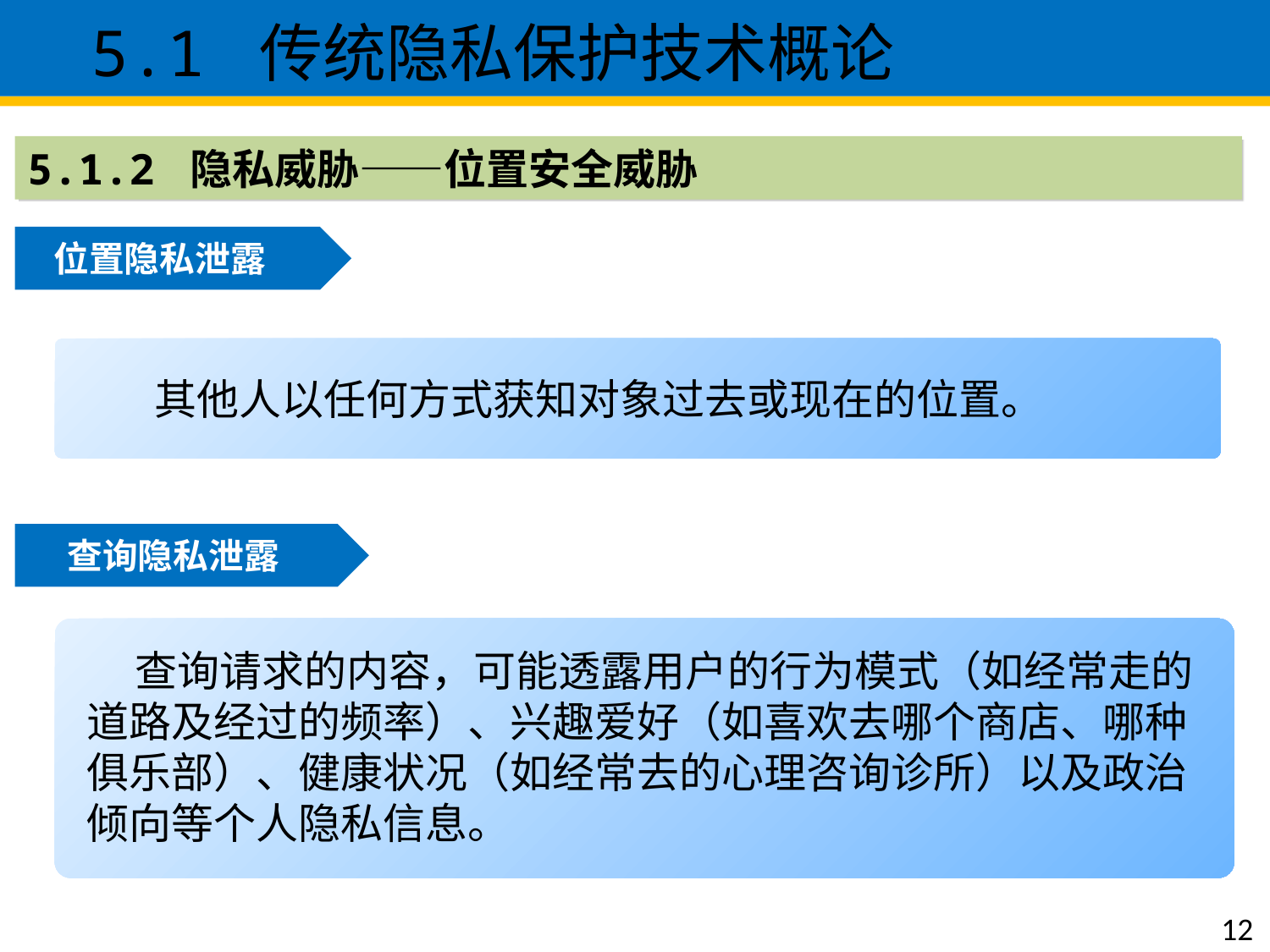

5.1 传统隐私保护技术概论
5.1.2 隐私威胁——位置安全威胁

位置隐私泄露

      其他人以任何方式获知对象过去或现在的位置。
发布

查询隐私泄露

    查询请求的内容，可能透露用户的行为模式（如经常走的道路及经过的频率）、兴趣爱好（如喜欢去哪个商店、哪种俱乐部）、健康状况（如经常去的心理咨询诊所）以及政治倾向等个人隐私信息。
12